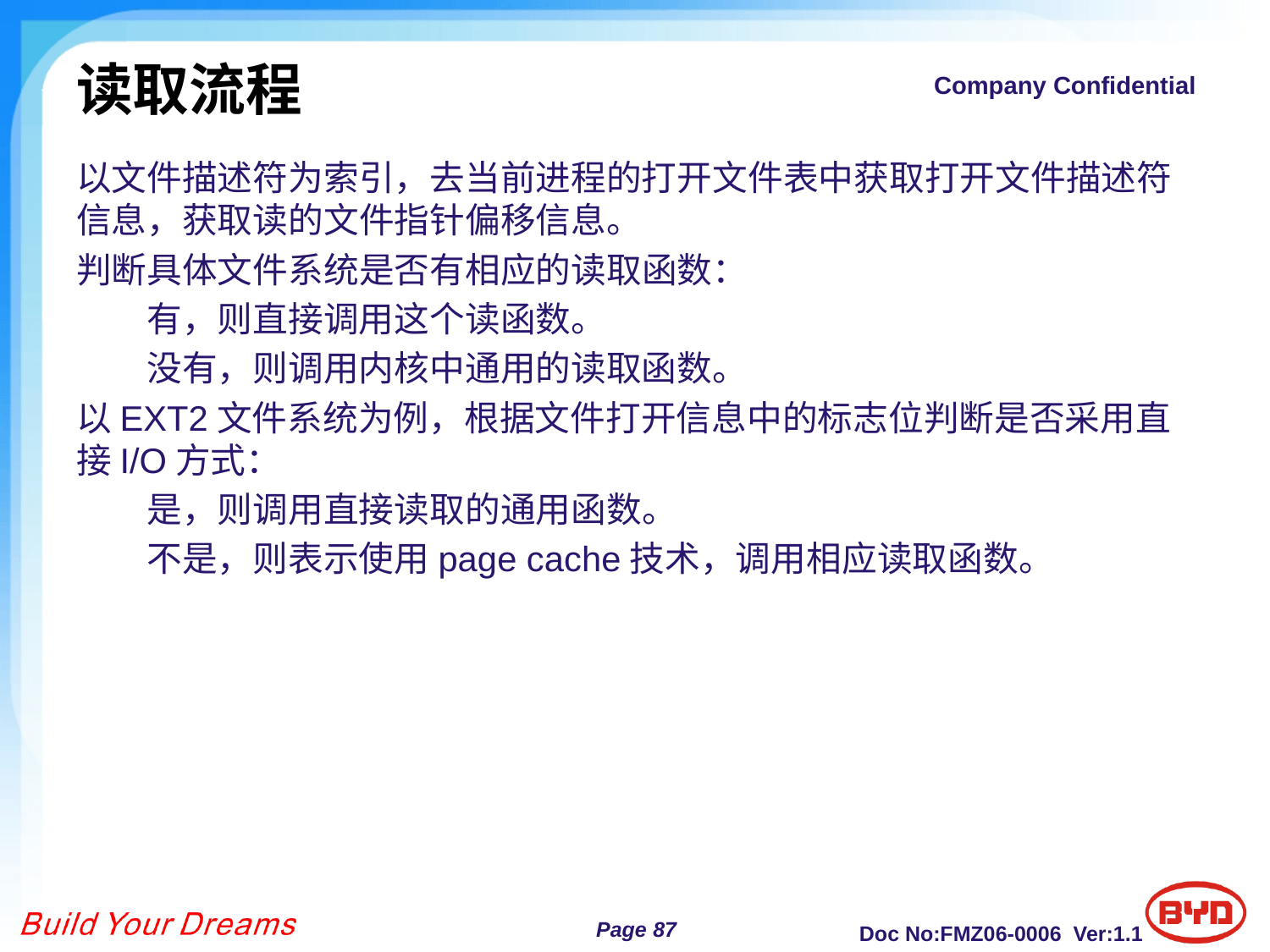

# 读取流程
以文件描述符为索引，去当前进程的打开文件表中获取打开文件描述符信息，获取读的文件指针偏移信息。
判断具体文件系统是否有相应的读取函数：
　　有，则直接调用这个读函数。
　　没有，则调用内核中通用的读取函数。
以EXT2文件系统为例，根据文件打开信息中的标志位判断是否采用直接I/O方式：
　　是，则调用直接读取的通用函数。
　　不是，则表示使用page cache技术，调用相应读取函数。